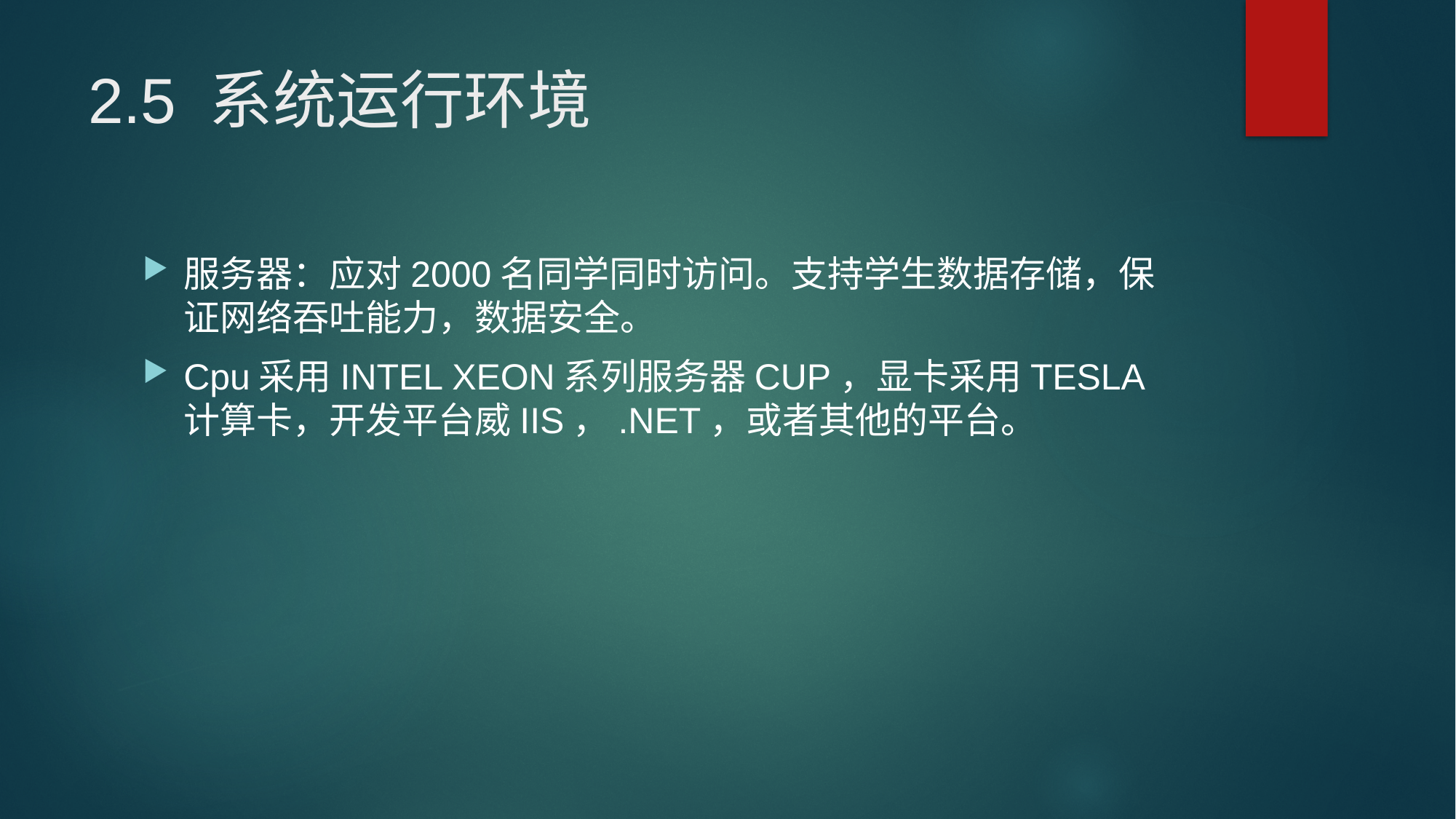

# 2.5 系统运行环境
服务器：应对2000名同学同时访问。支持学生数据存储，保证网络吞吐能力，数据安全。
Cpu采用INTEL XEON系列服务器CUP，显卡采用TESLA计算卡，开发平台威IIS，.NET，或者其他的平台。